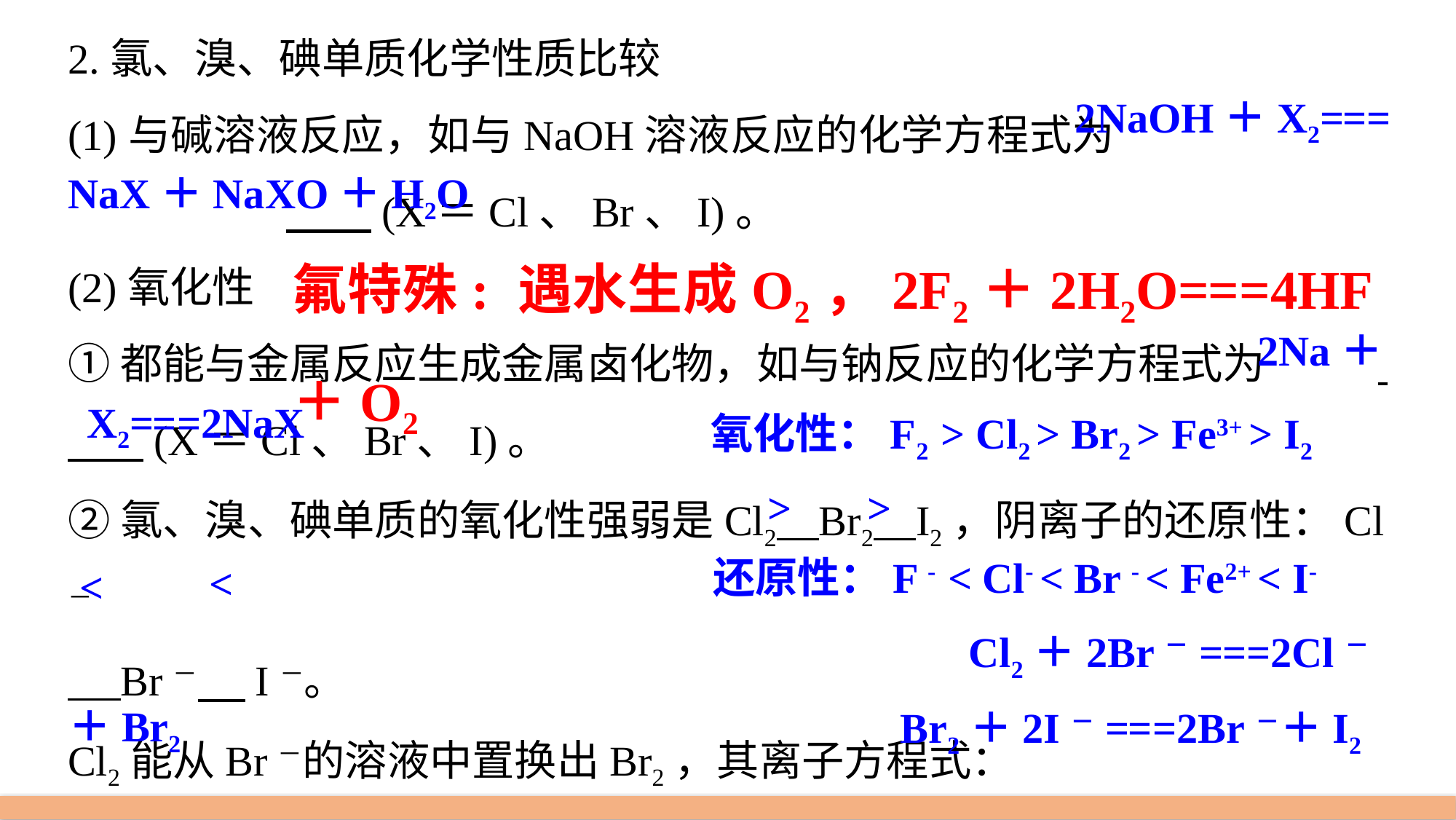

2.氯、溴、碘单质化学性质比较
(1)与碱溶液反应，如与NaOH溶液反应的化学方程式为					         (X＝Cl、Br、I)。
(2)氧化性
①都能与金属反应生成金属卤化物，如与钠反应的化学方程式为		          (X＝Cl、Br、I)。
②氯、溴、碘单质的氧化性强弱是Cl2    Br2    I2，阴离子的还原性：Cl－
     Br－     I－。
Cl2能从Br－的溶液中置换出Br2，其离子方程式：
           ；同理，Br2能置换I2，其离子方程式：				。
2NaOH＋X2===
NaX＋NaXO＋H2O
氟特殊: 遇水生成O2，2F2＋2H2O===4HF＋O2
2Na＋
X2===2NaX
氧化性：F2  > Cl2 > Br2 > Fe3+ > I2
>
>
还原性：F -  < Cl- < Br - < Fe2+ < I-
<
<
Cl2＋2Br－===2Cl－
＋Br2
Br2＋2I－===2Br－＋I2